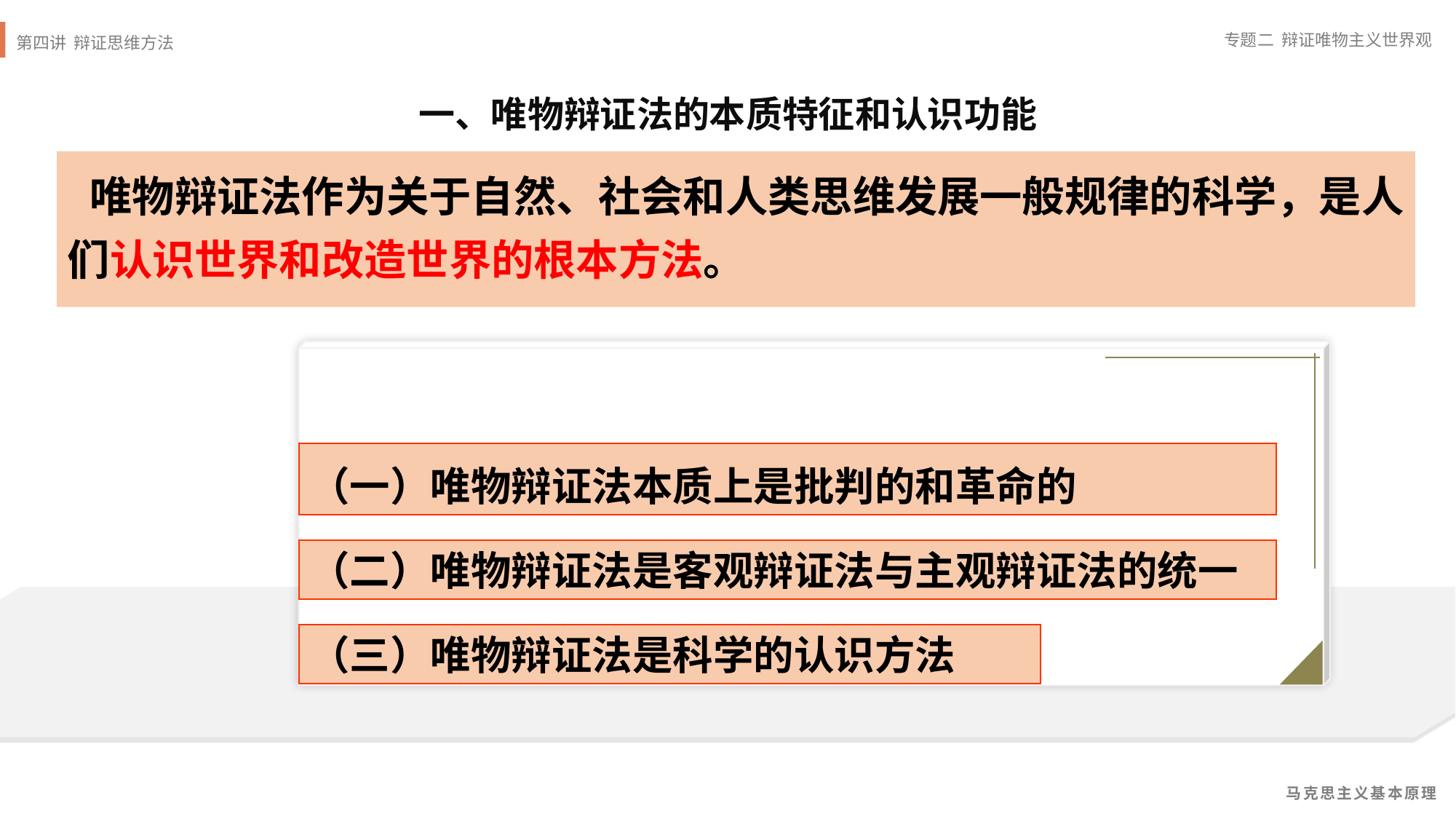

一、唯物辩证法的本质特征和认识功能
  唯物辩证法作为关于自然、社会和人类思维发展一般规律的科学，是人们认识世界和改造世界的根本方法。

（一）唯物辩证法本质上是批判的和革命的
（二）唯物辩证法是客观辩证法与主观辩证法的统一

（三）唯物辩证法是科学的认识方法